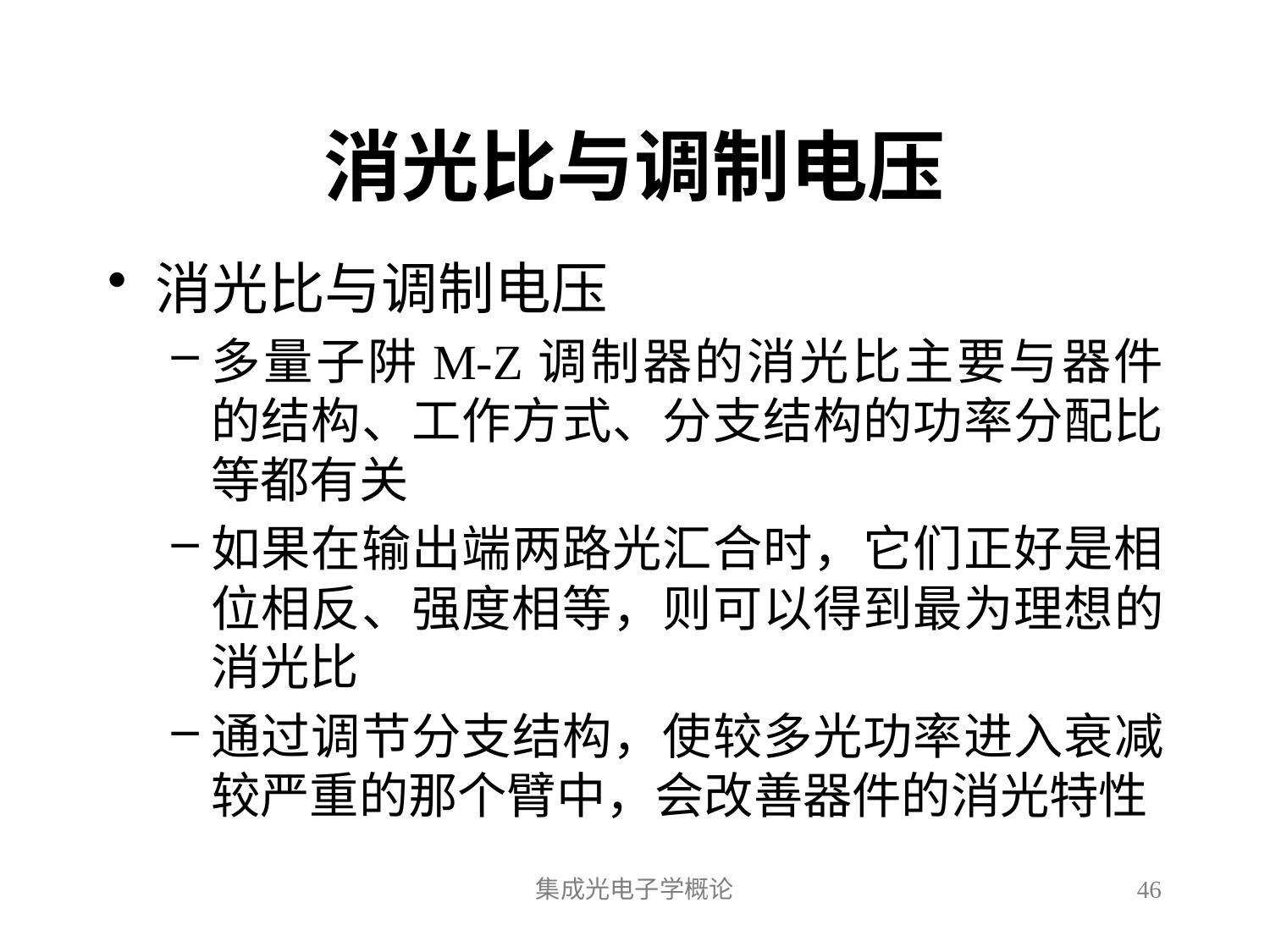

# 消光比与调制电压
消光比与调制电压
多量子阱M-Z调制器的消光比主要与器件的结构、工作方式、分支结构的功率分配比等都有关
如果在输出端两路光汇合时，它们正好是相位相反、强度相等，则可以得到最为理想的消光比
通过调节分支结构，使较多光功率进入衰减较严重的那个臂中，会改善器件的消光特性
集成光电子学概论
46